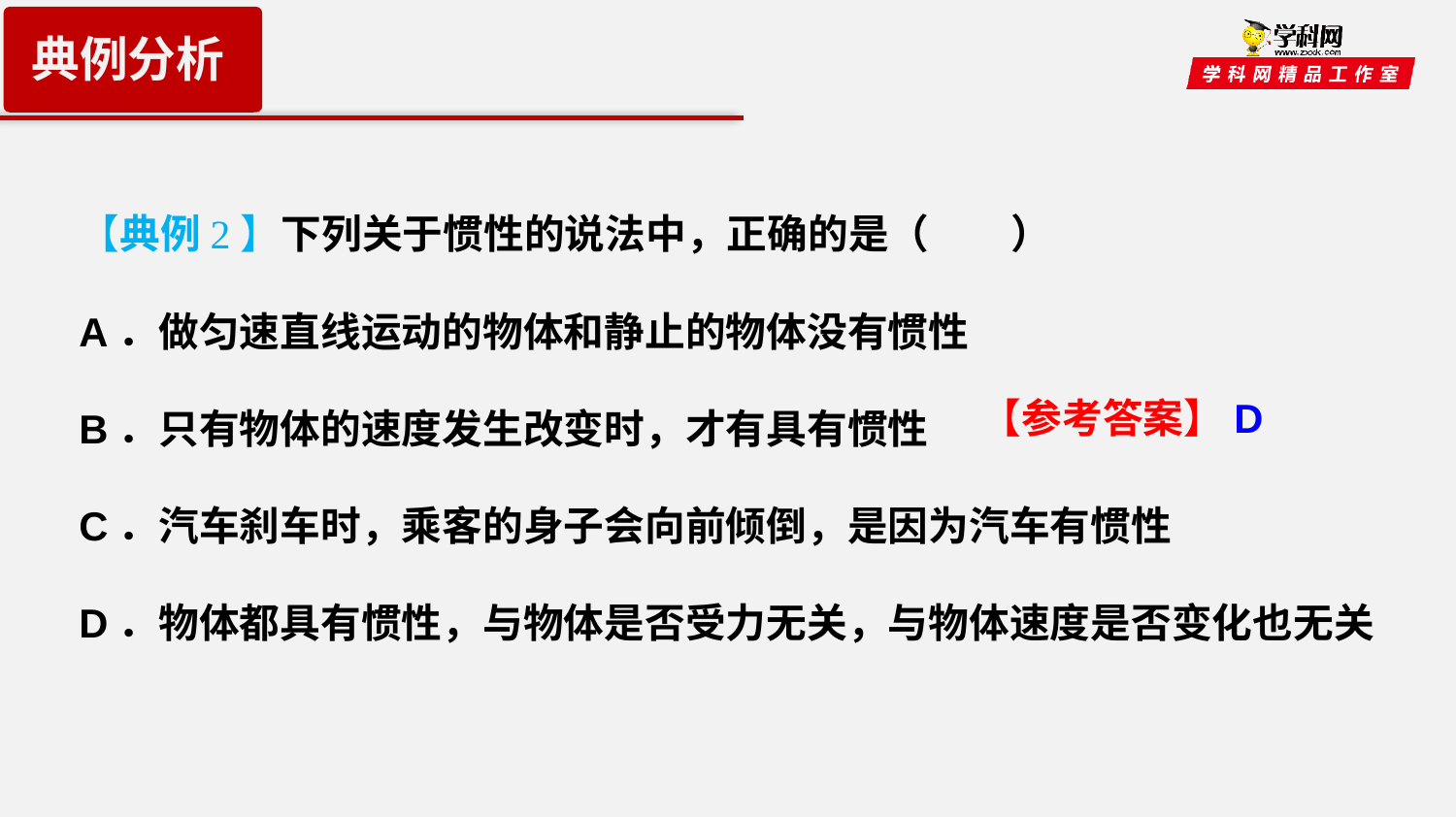

典例分析
【典例2】下列关于惯性的说法中，正确的是（　　）
A．做匀速直线运动的物体和静止的物体没有惯性
B．只有物体的速度发生改变时，才有具有惯性
C．汽车刹车时，乘客的身子会向前倾倒，是因为汽车有惯性
D．物体都具有惯性，与物体是否受力无关，与物体速度是否变化也无关
【参考答案】D